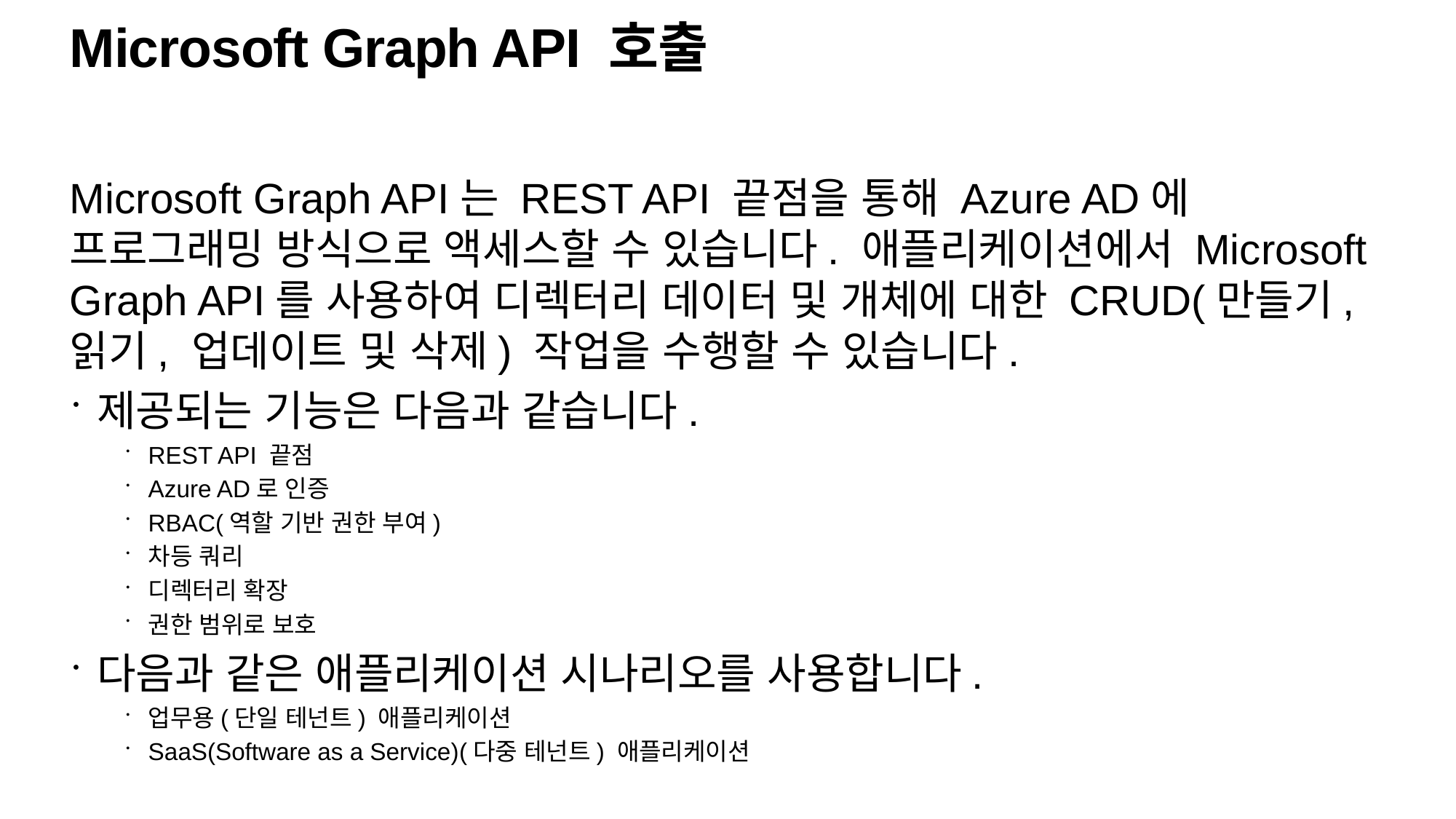

# Microsoft Graph API 호출
Microsoft Graph API는 REST API 끝점을 통해 Azure AD에 프로그래밍 방식으로 액세스할 수 있습니다. 애플리케이션에서 Microsoft Graph API를 사용하여 디렉터리 데이터 및 개체에 대한 CRUD(만들기, 읽기, 업데이트 및 삭제) 작업을 수행할 수 있습니다.
제공되는 기능은 다음과 같습니다.
REST API 끝점
Azure AD로 인증
RBAC(역할 기반 권한 부여)
차등 쿼리
디렉터리 확장
권한 범위로 보호
다음과 같은 애플리케이션 시나리오를 사용합니다.
업무용(단일 테넌트) 애플리케이션
SaaS(Software as a Service)(다중 테넌트) 애플리케이션